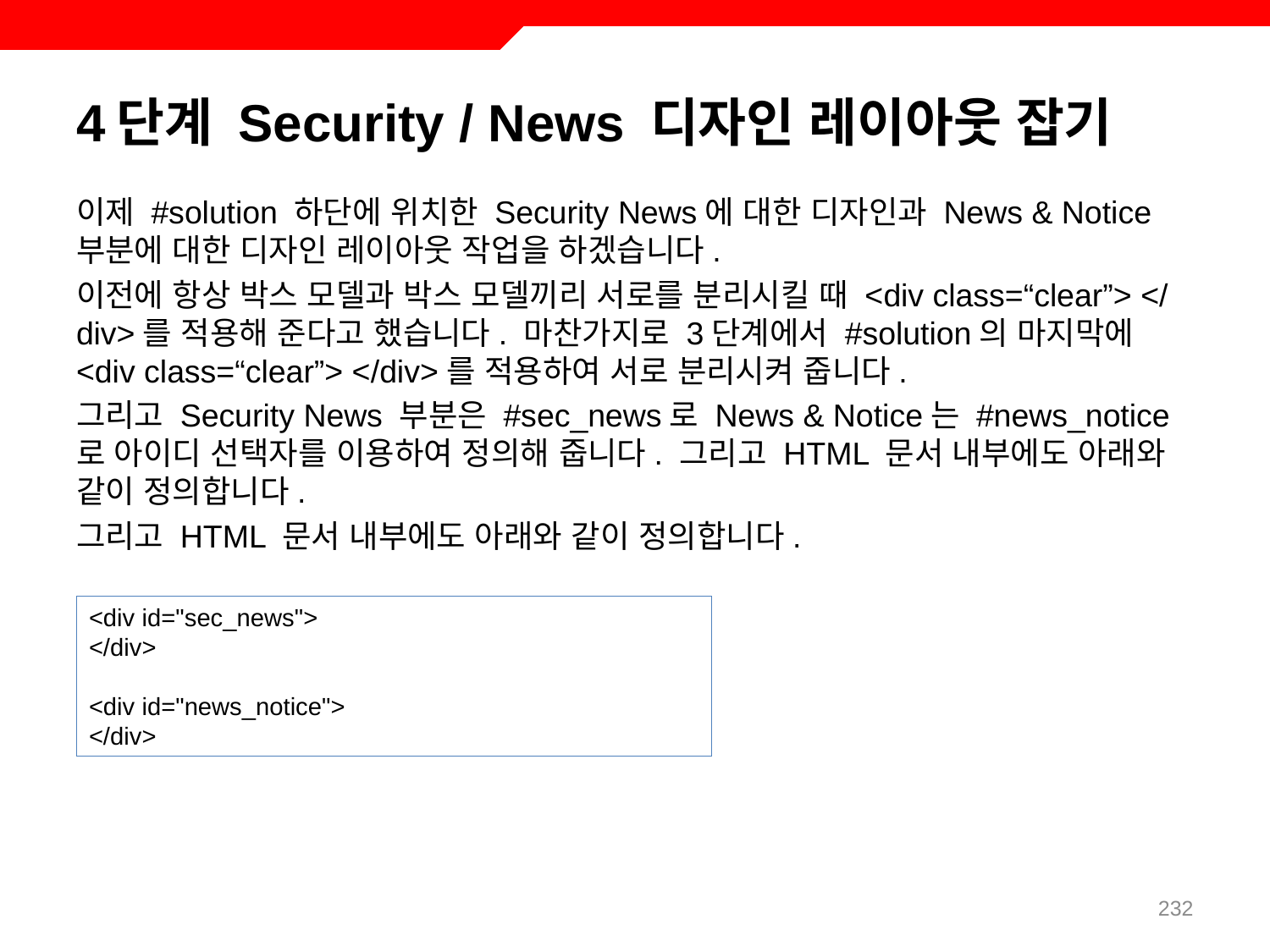

# 4단계 Security / News 디자인 레이아웃 잡기
이제 #solution 하단에 위치한 Security News에 대한 디자인과 News & Notice 부분에 대한 디자인 레이아웃 작업을 하겠습니다.
이전에 항상 박스 모델과 박스 모델끼리 서로를 분리시킬 때 <div class=“clear”> </div>를 적용해 준다고 했습니다. 마찬가지로 3단계에서 #solution의 마지막에 <div class=“clear”> </div>를 적용하여 서로 분리시켜 줍니다.
그리고 Security News 부분은 #sec_news로 News & Notice는 #news_notice로 아이디 선택자를 이용하여 정의해 줍니다. 그리고 HTML 문서 내부에도 아래와 같이 정의합니다.
그리고 HTML 문서 내부에도 아래와 같이 정의합니다.
<div id="sec_news">
</div>

<div id="news_notice">
</div>
232